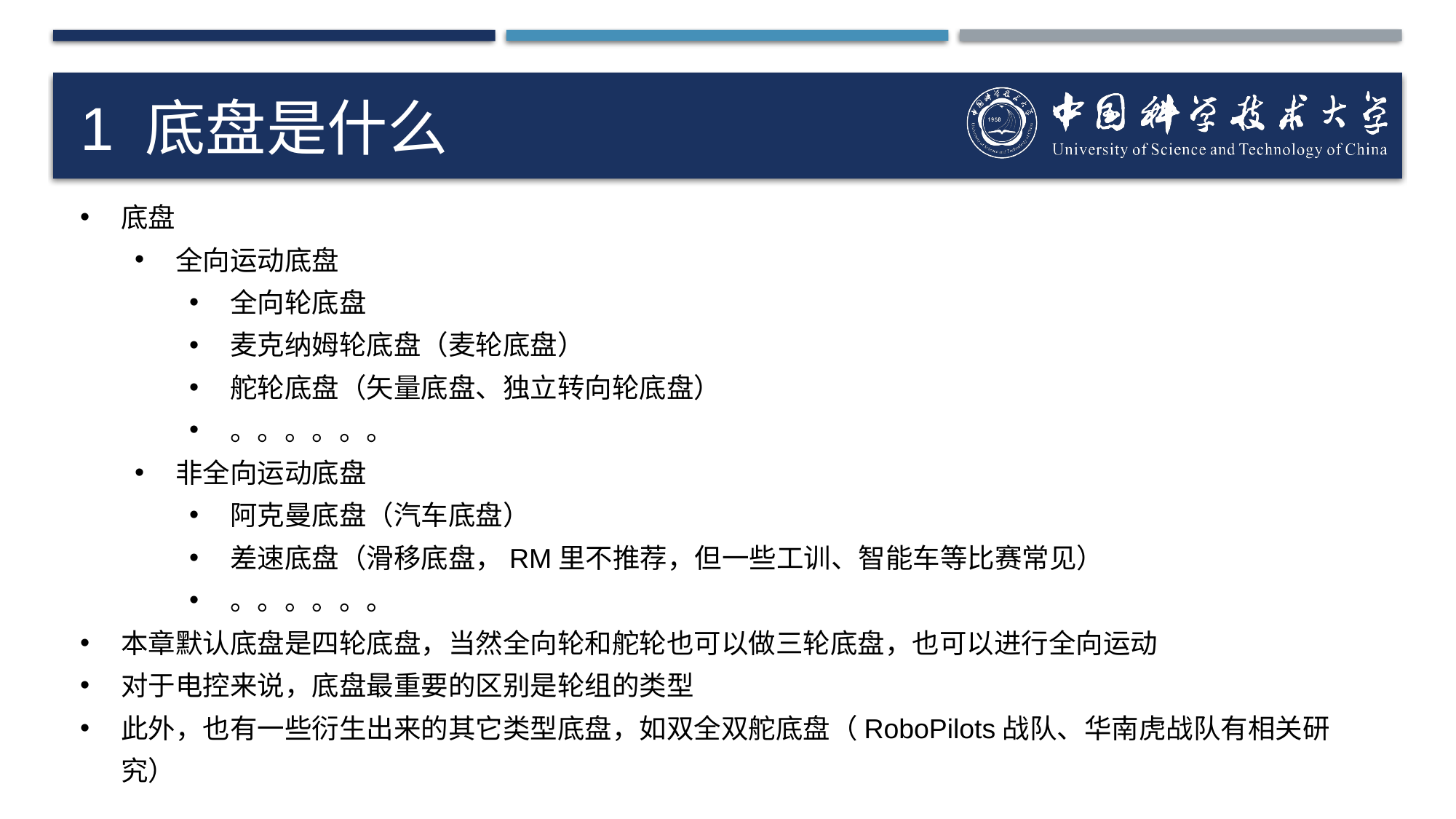

# 1 底盘是什么
底盘
全向运动底盘
全向轮底盘
麦克纳姆轮底盘（麦轮底盘）
舵轮底盘（矢量底盘、独立转向轮底盘）
。。。。。。
非全向运动底盘
阿克曼底盘（汽车底盘）
差速底盘（滑移底盘，RM里不推荐，但一些工训、智能车等比赛常见）
。。。。。。
本章默认底盘是四轮底盘，当然全向轮和舵轮也可以做三轮底盘，也可以进行全向运动
对于电控来说，底盘最重要的区别是轮组的类型
此外，也有一些衍生出来的其它类型底盘，如双全双舵底盘（RoboPilots战队、华南虎战队有相关研究）